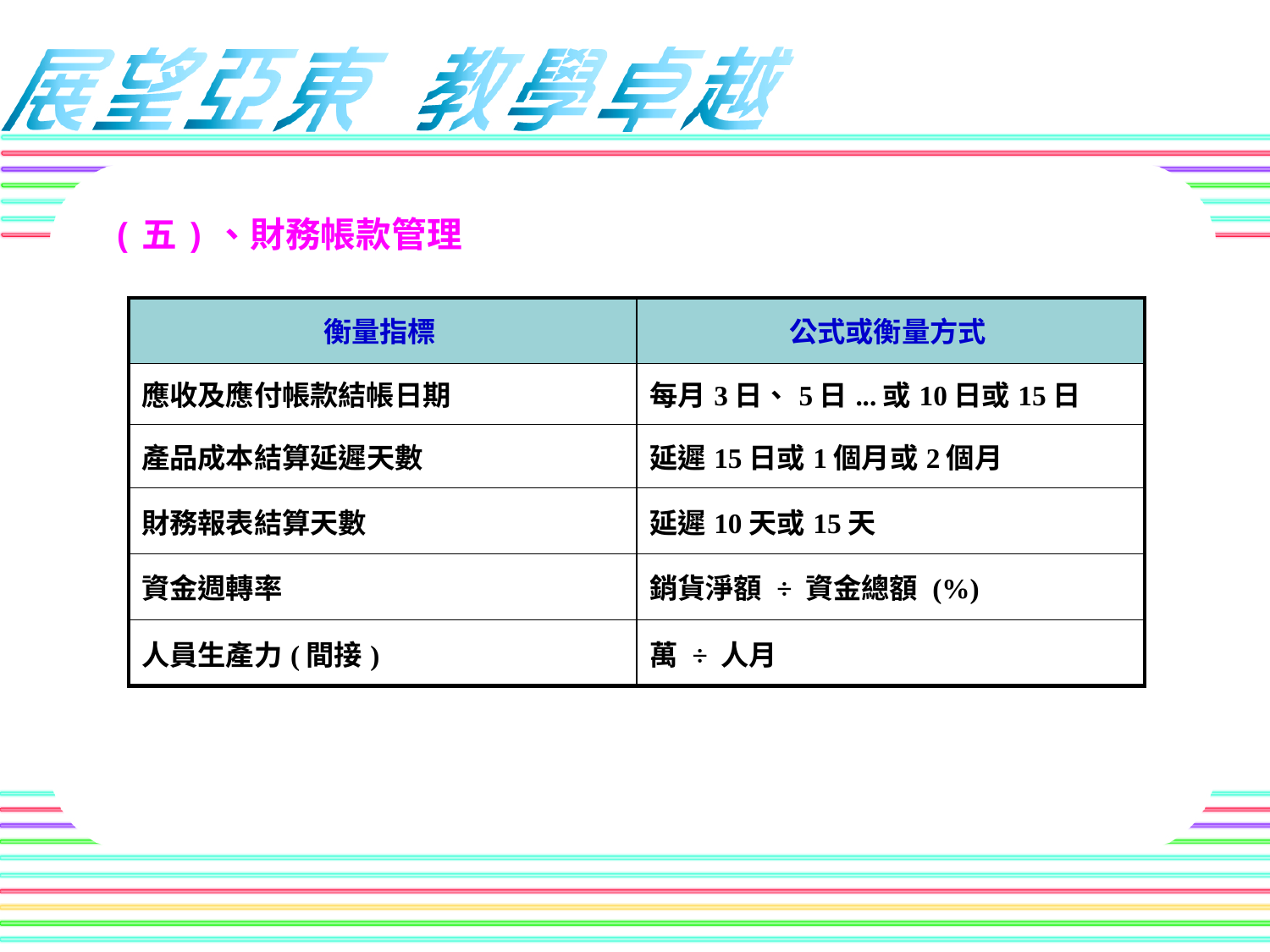

# (五)、財務帳款管理
| 衡量指標 | 公式或衡量方式 |
| --- | --- |
| 應收及應付帳款結帳日期 | 每月3日、5日...或10日或15日 |
| 產品成本結算延遲天數 | 延遲15日或1個月或2個月 |
| 財務報表結算天數 | 延遲10天或15天 |
| 資金週轉率 | 銷貨淨額 ÷ 資金總額 (%) |
| 人員生產力(間接) | 萬 ÷ 人月 |